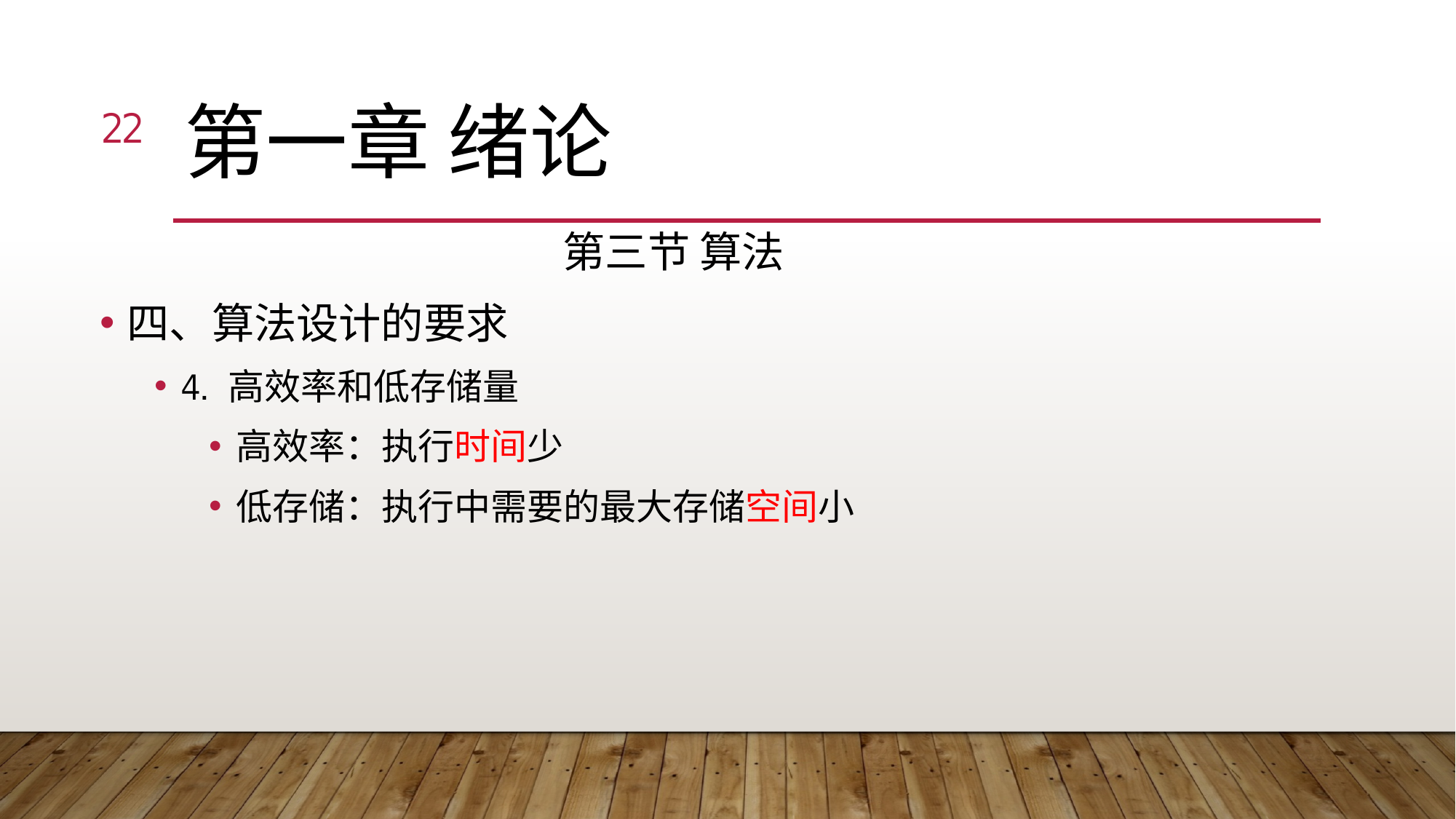

22
# 第一章 绪论
第三节 算法
四、算法设计的要求
4. 高效率和低存储量
高效率：执行时间少
低存储：执行中需要的最大存储空间小